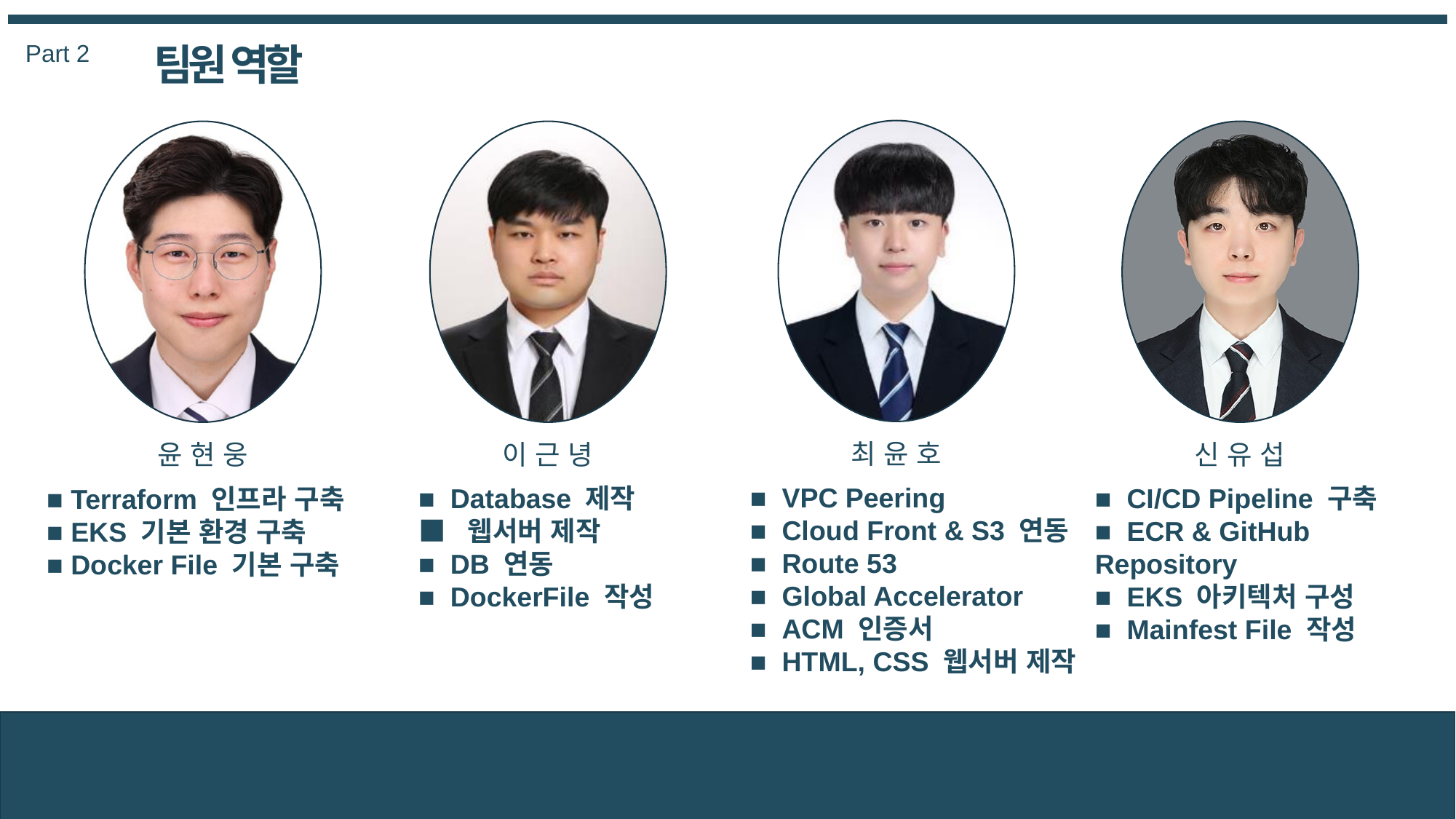

팀원 역할
Part 2

최 윤 호
윤 현 웅
신 유 섭
이 근 녕
■  VPC Peering
■  Cloud Front & S3 연동
■  Route 53
■  Global Accelerator
■  ACM 인증서
■  HTML, CSS 웹서버 제작
■  Database 제작
■  웹서버 제작
■  DB 연동
■  DockerFile 작성
■  CI/CD Pipeline 구축
■  ECR & GitHub Repository
■  EKS 아키텍처 구성
■  Mainfest File 작성
■ Terraform 인프라 구축
■ EKS 기본 환경 구축
■ Docker File 기본 구축